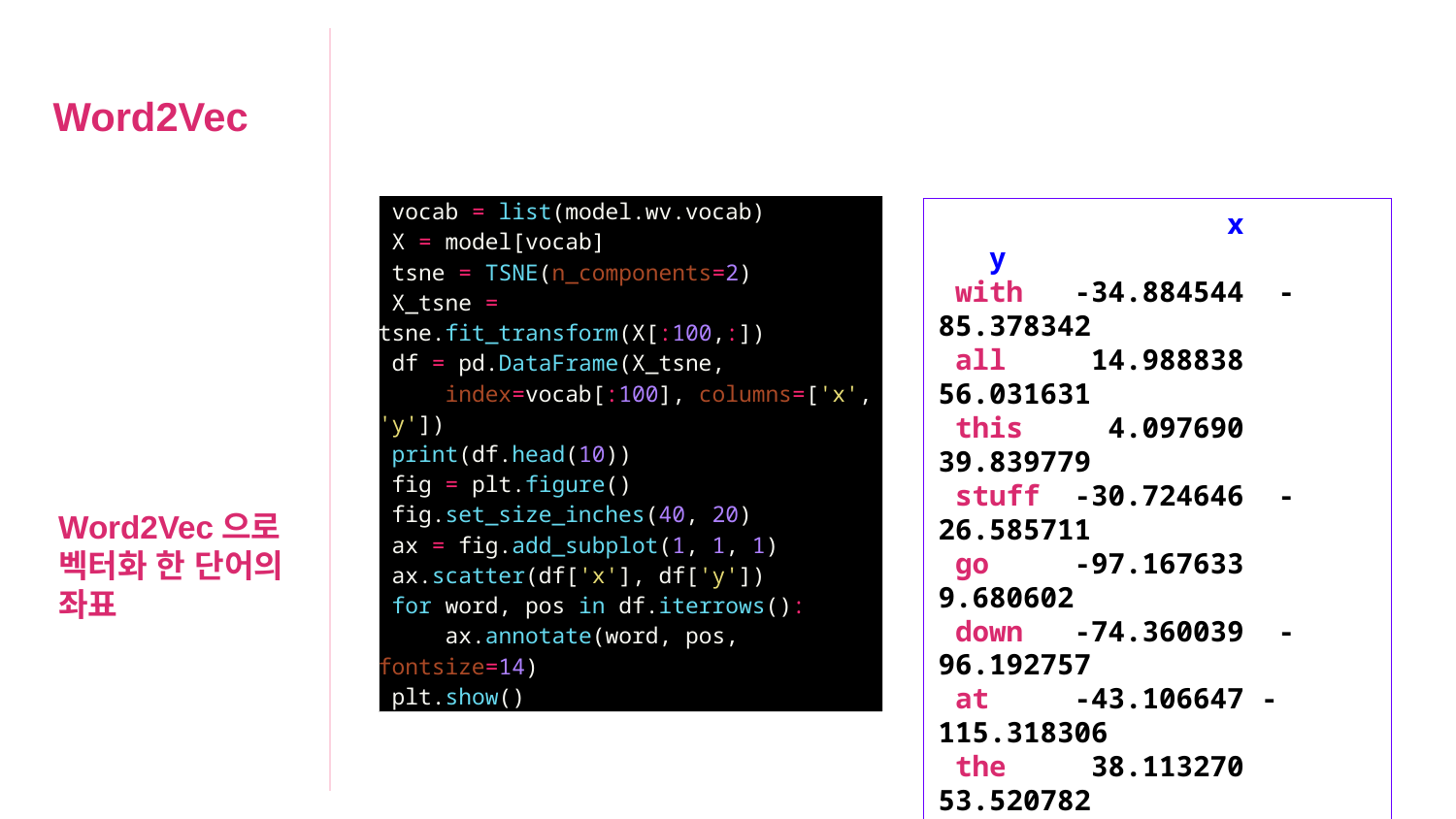

Word2Vec
| vocab = list(model.wv.vocab) X = model[vocab] tsne = TSNE(n\_components=2) X\_tsne = tsne.fit\_transform(X[:100,:]) df = pd.DataFrame(X\_tsne, index=vocab[:100], columns=['x', 'y']) print(df.head(10)) fig = plt.figure() fig.set\_size\_inches(40, 20) ax = fig.add\_subplot(1, 1, 1) ax.scatter(df['x'], df['y']) for word, pos in df.iterrows(): ax.annotate(word, pos, fontsize=14) plt.show() |
| --- |
                 x           y
 with   -34.884544  -85.378342
 all     14.988838   56.031631
 this     4.097690   39.839779
 stuff  -30.724646  -26.585711
 go     -97.167633    9.680602
 down   -74.360039  -96.192757
 at     -43.106647 -115.318306
 the     38.113270   53.520782
 moment  46.417137  -40.321152
 mj      64.580139 -100.739052
Word2Vec으로
벡터화 한 단어의 좌표